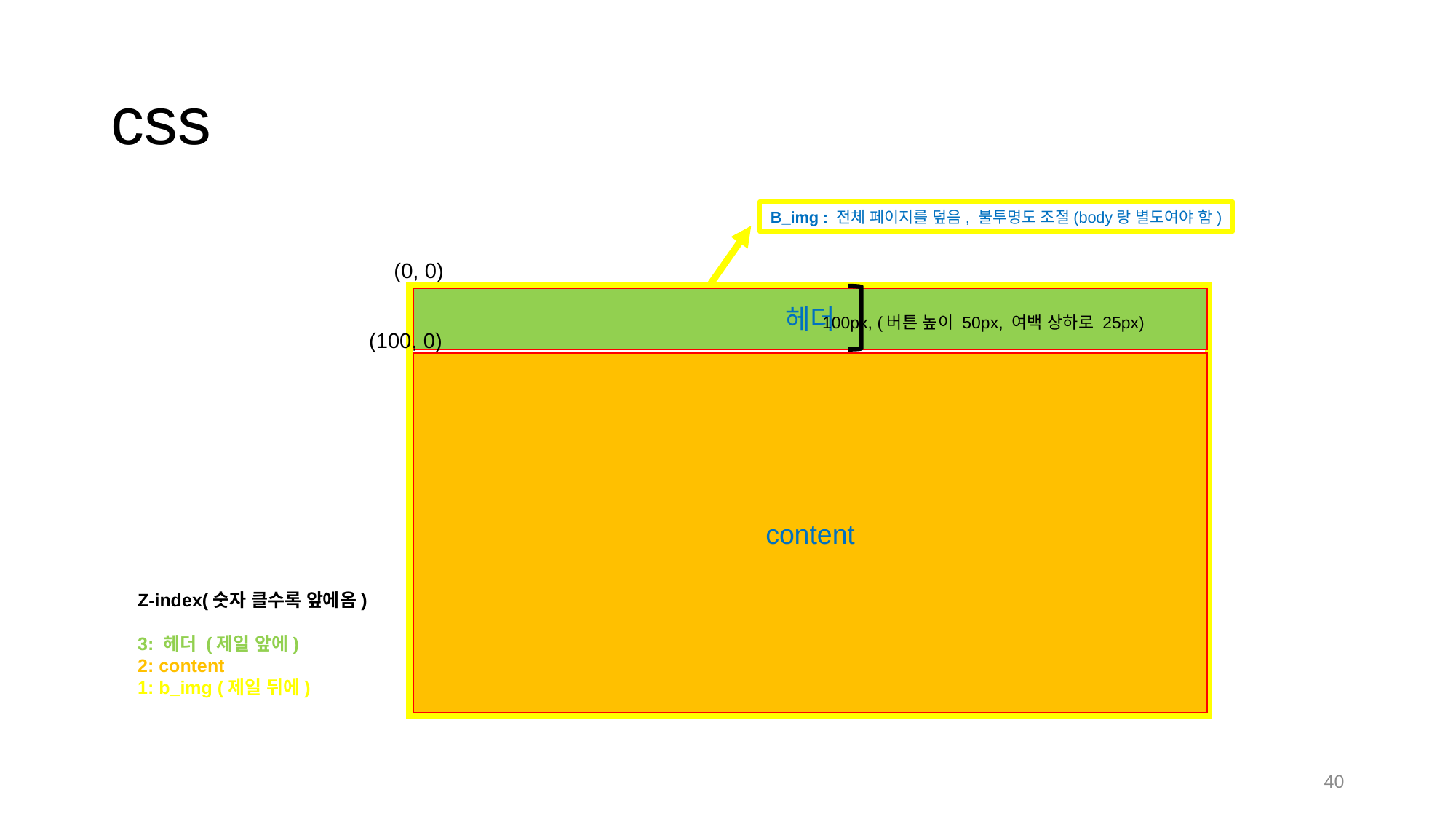

# css
B_img : 전체 페이지를 덮음, 불투명도 조절(body랑 별도여야 함)

(0, 0)

100px, (버튼 높이 50px, 여백 상하로 25px)
헤더
(100, 0)
content
Z-index(숫자 클수록 앞에옴)

3: 헤더 (제일 앞에)
2: content
1: b_img (제일 뒤에)
40